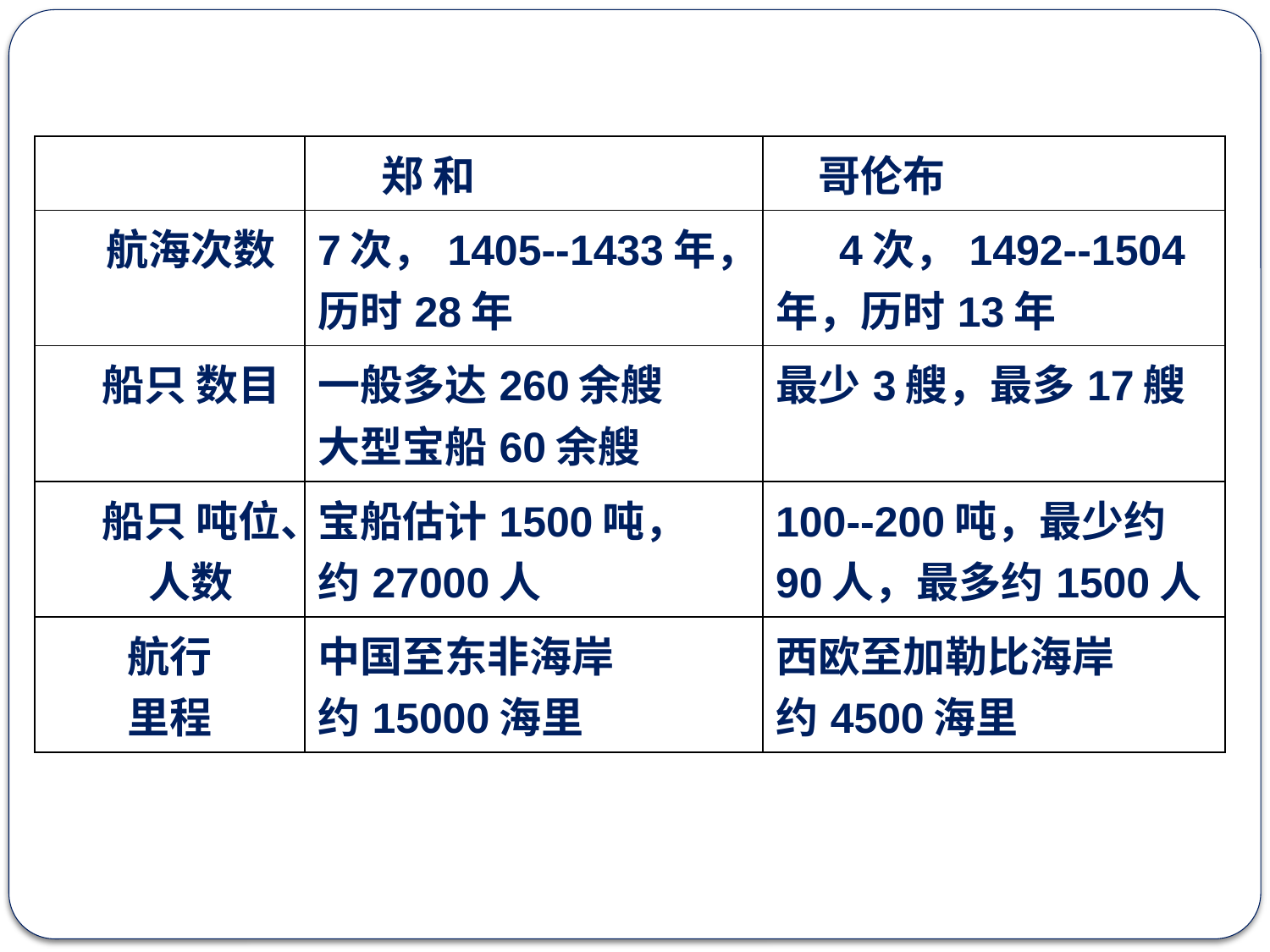

|  | 郑 和 | 哥伦布 |
| --- | --- | --- |
| 航海次数 | 7次，1405--1433年，历时28年 | 4次，1492--1504年，历时13年 |
| 船只 数目 | 一般多达260余艘 大型宝船60余艘 | 最少3艘，最多17艘 |
| 船只 吨位、 人数 | 宝船估计1500吨， 约27000人 | 100--200吨，最少约90人，最多约1500人 |
| 航行 里程 | 中国至东非海岸 约15000海里 | 西欧至加勒比海岸 约4500海里 |